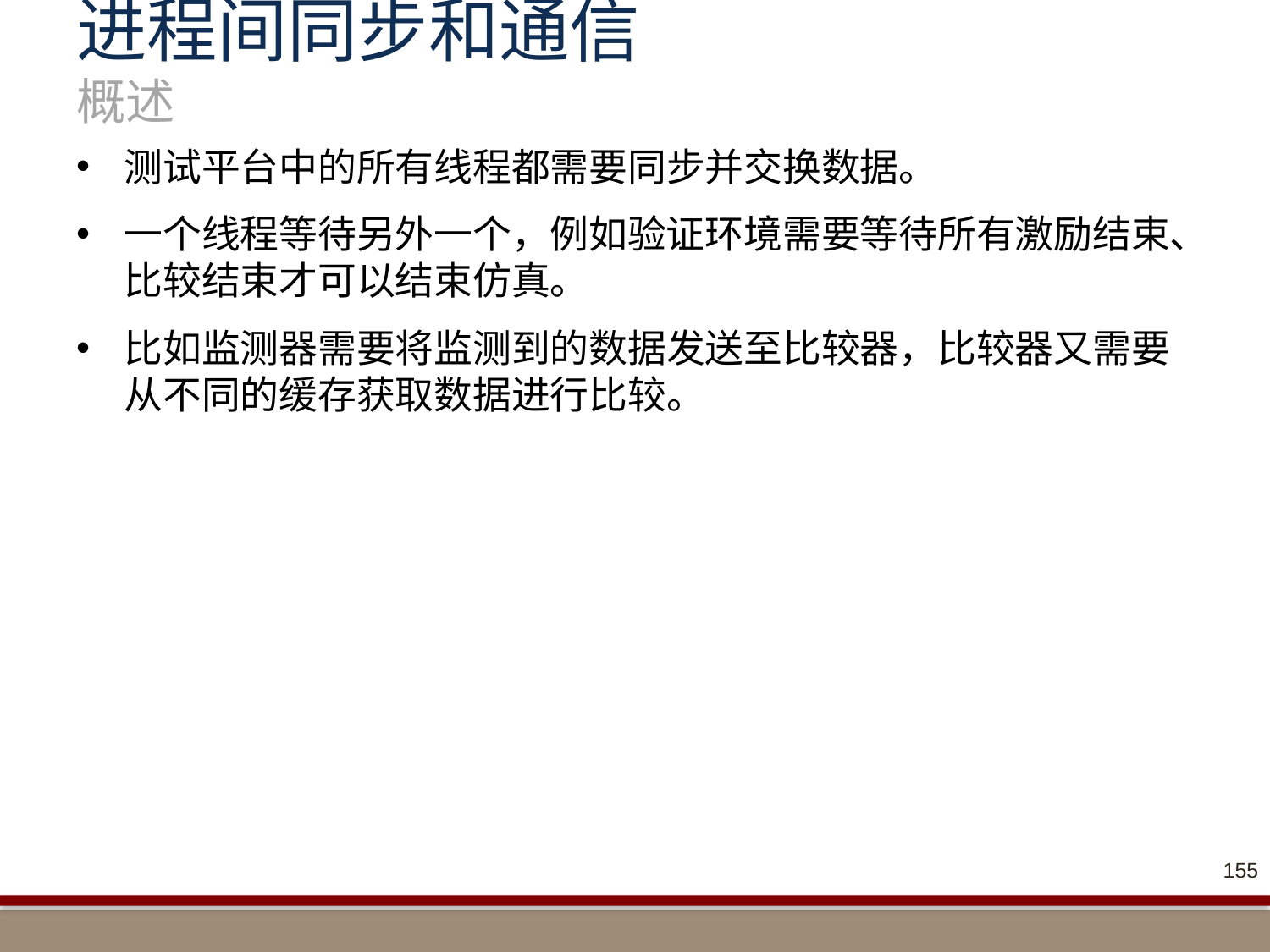

# 进程间同步和通信 概述
测试平台中的所有线程都需要同步并交换数据。
一个线程等待另外一个，例如验证环境需要等待所有激励结束、比较结束才可以结束仿真。
比如监测器需要将监测到的数据发送至比较器，比较器又需要从不同的缓存获取数据进行比较。
155